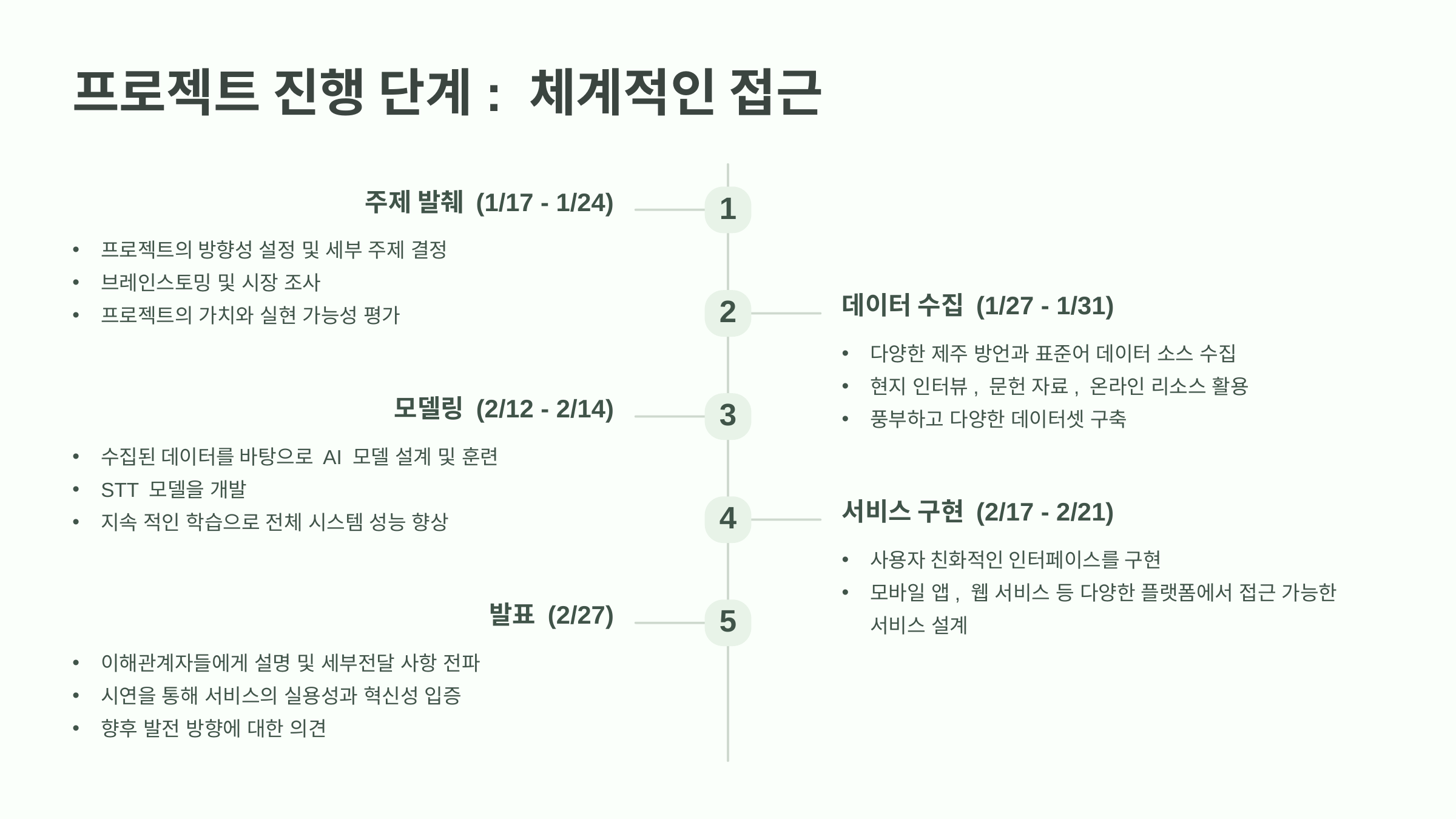

프로젝트 진행 단계: 체계적인 접근

주제 발췌 (1/17 - 1/24)

1

프로젝트의 방향성 설정 및 세부 주제 결정
브레인스토밍 및 시장 조사
프로젝트의 가치와 실현 가능성 평가
데이터 수집 (1/27 - 1/31)

2

다양한 제주 방언과 표준어 데이터 소스 수집
현지 인터뷰, 문헌 자료, 온라인 리소스 활용
풍부하고 다양한 데이터셋 구축
모델링 (2/12 - 2/14)

3

수집된 데이터를 바탕으로 AI 모델 설계 및 훈련
STT 모델을 개발
지속 적인 학습으로 전체 시스템 성능 향상
서비스 구현 (2/17 - 2/21)

4

사용자 친화적인 인터페이스를 구현
모바일 앱, 웹 서비스 등 다양한 플랫폼에서 접근 가능한 서비스 설계
발표 (2/27)

5

이해관계자들에게 설명 및 세부전달 사항 전파
시연을 통해 서비스의 실용성과 혁신성 입증
향후 발전 방향에 대한 의견